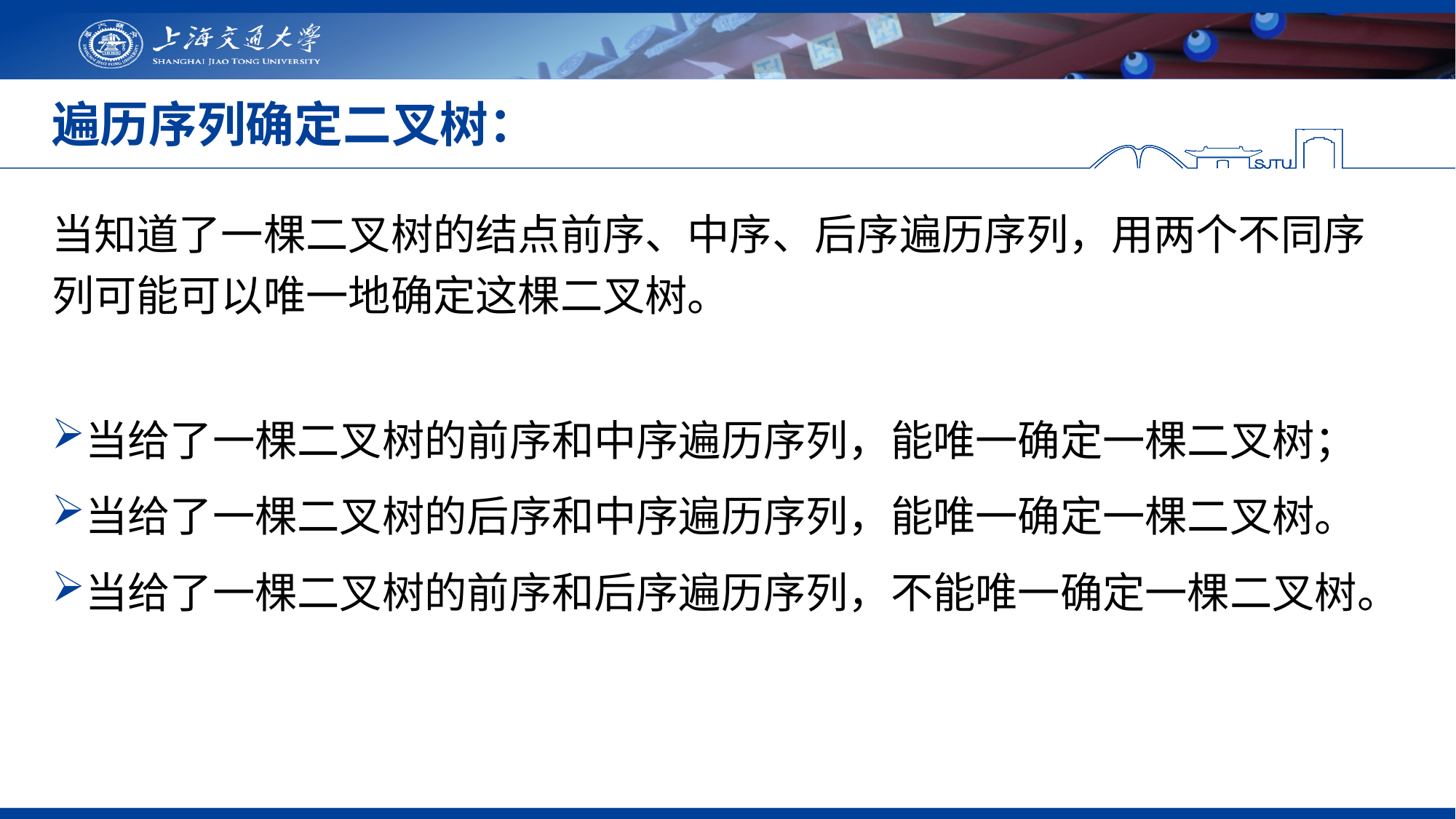

# 遍历序列确定二叉树：
当知道了一棵二叉树的结点前序、中序、后序遍历序列，用两个不同序列可能可以唯一地确定这棵二叉树。

当给了一棵二叉树的前序和中序遍历序列，能唯一确定一棵二叉树；
当给了一棵二叉树的后序和中序遍历序列，能唯一确定一棵二叉树。
当给了一棵二叉树的前序和后序遍历序列，不能唯一确定一棵二叉树。